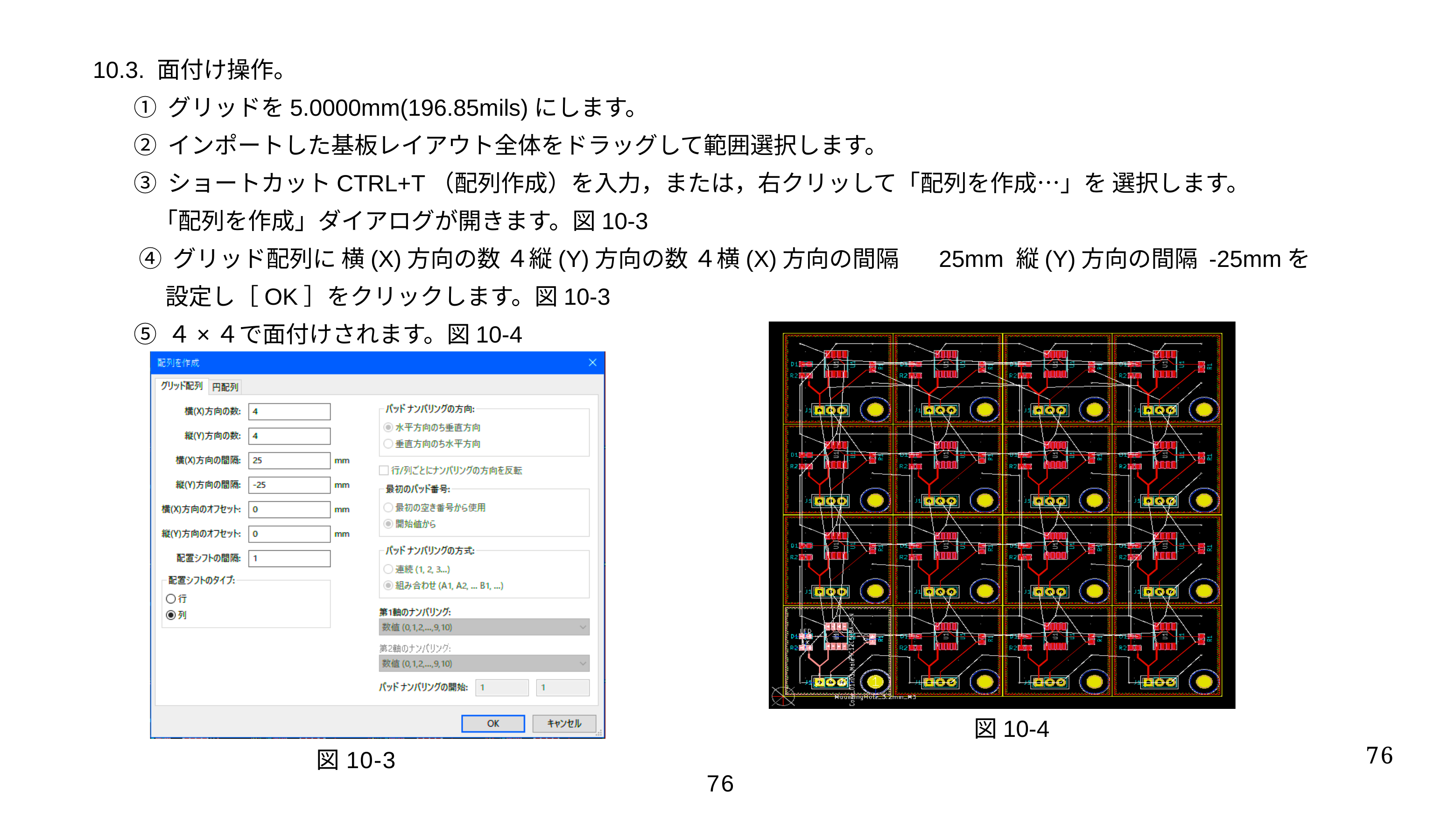

10.3. 面付け操作。
① グリッドを5.0000mm(196.85mils)にします。
② インポートした基板レイアウト全体をドラッグして範囲選択します。
③ ショートカットCTRL+T（配列作成）を入力，または，右クリッして「配列を作成…」を 選択します。
   「配列を作成」ダイアログが開きます。図10-3
 ④ グリッド配列に 横(X)方向の数 ４縦(Y)方向の数 ４横(X)方向の間隔	25mm 縦(Y)方向の間隔 -25mmを
     設定し［OK］をクリックします。図10-3
⑤ ４×４で面付けされます。図10-4

図10-4
76
図10-3
76